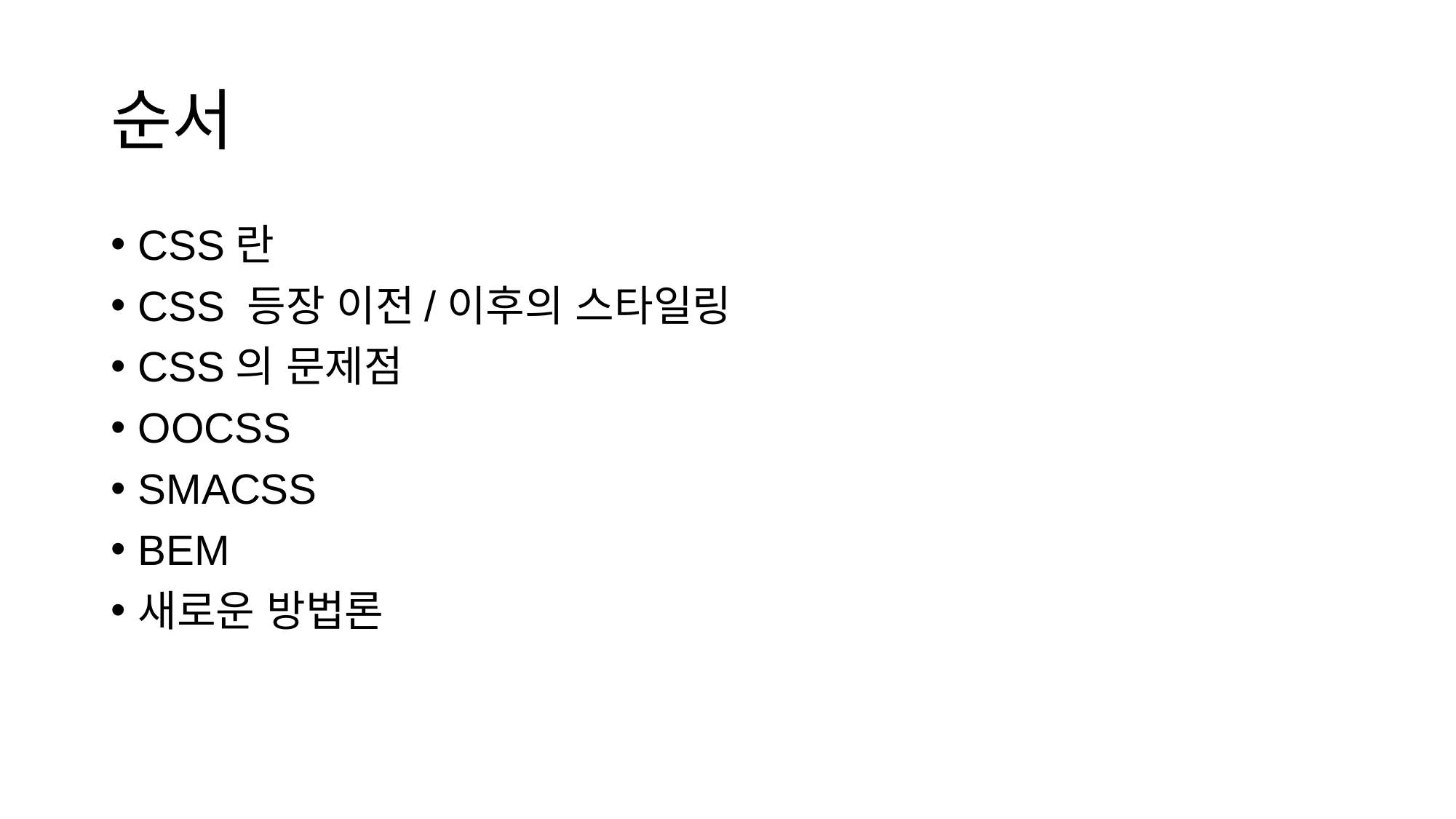

# 순서
CSS란
CSS 등장 이전/이후의 스타일링
CSS의 문제점
OOCSS
SMACSS
BEM
새로운 방법론